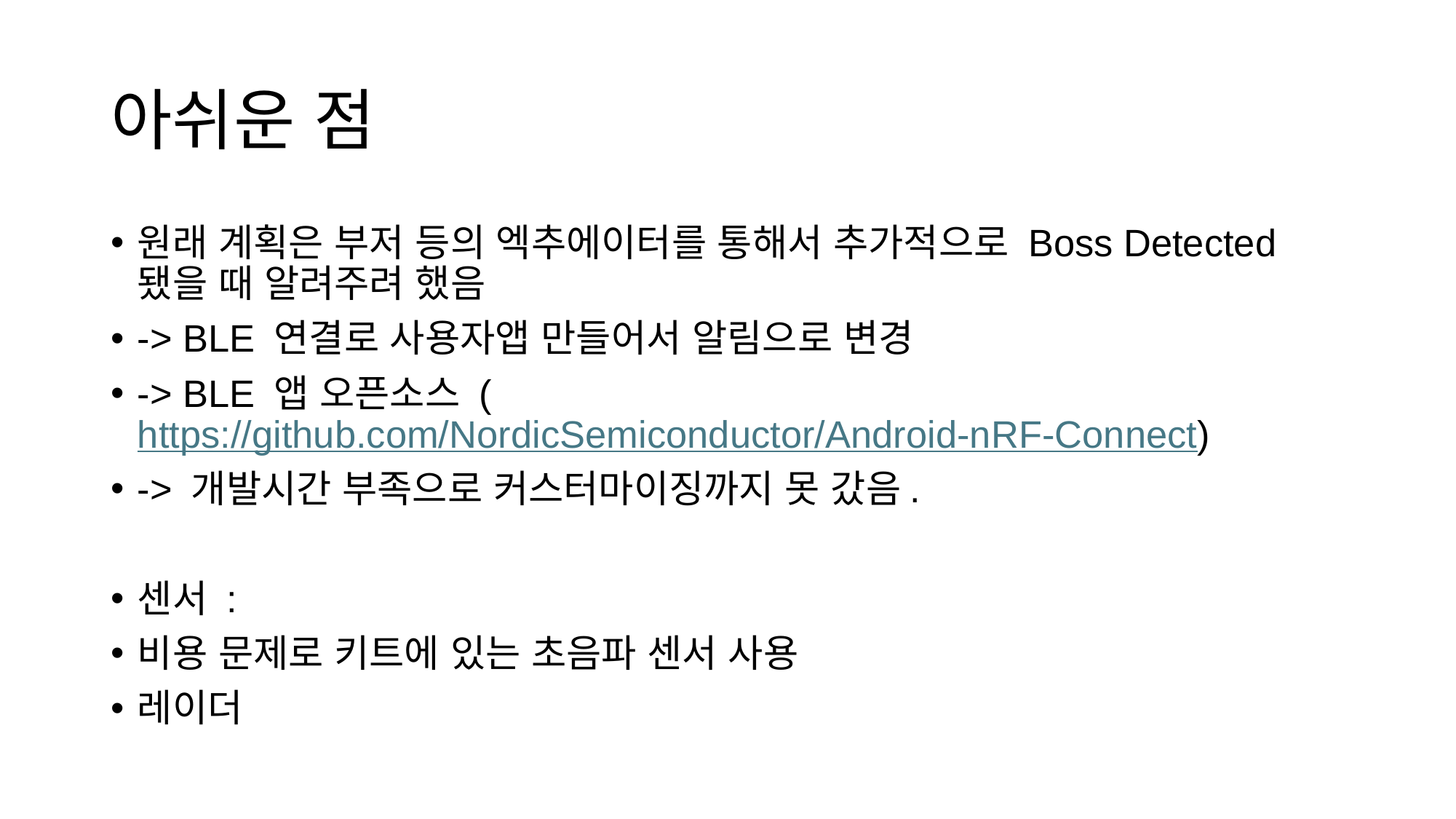

# 아쉬운 점
원래 계획은 부저 등의 엑추에이터를 통해서 추가적으로 Boss Detected 됐을 때 알려주려 했음
-> BLE 연결로 사용자앱 만들어서 알림으로 변경
-> BLE 앱 오픈소스 (https://github.com/NordicSemiconductor/Android-nRF-Connect)
-> 개발시간 부족으로 커스터마이징까지 못 갔음.

센서 :
비용 문제로 키트에 있는 초음파 센서 사용
레이더